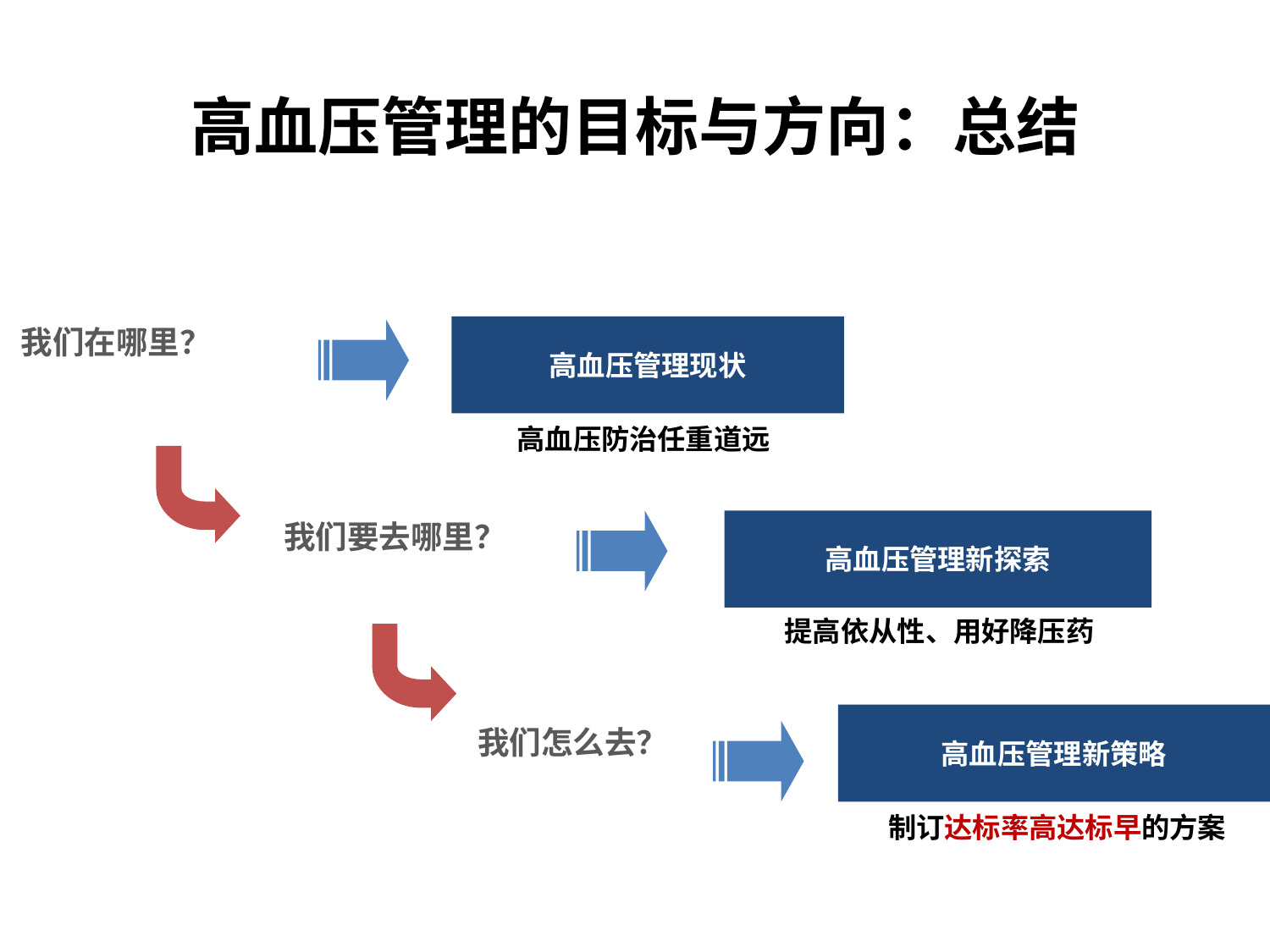

高血压管理的目标与方向：总结
我们在哪里？
高血压管理现状

我们要去哪里？

高血压管理新探索

高血压管理新策略
我们怎么去？

高血压防治任重道远
提高依从性、用好降压药
制订达标率高达标早的方案